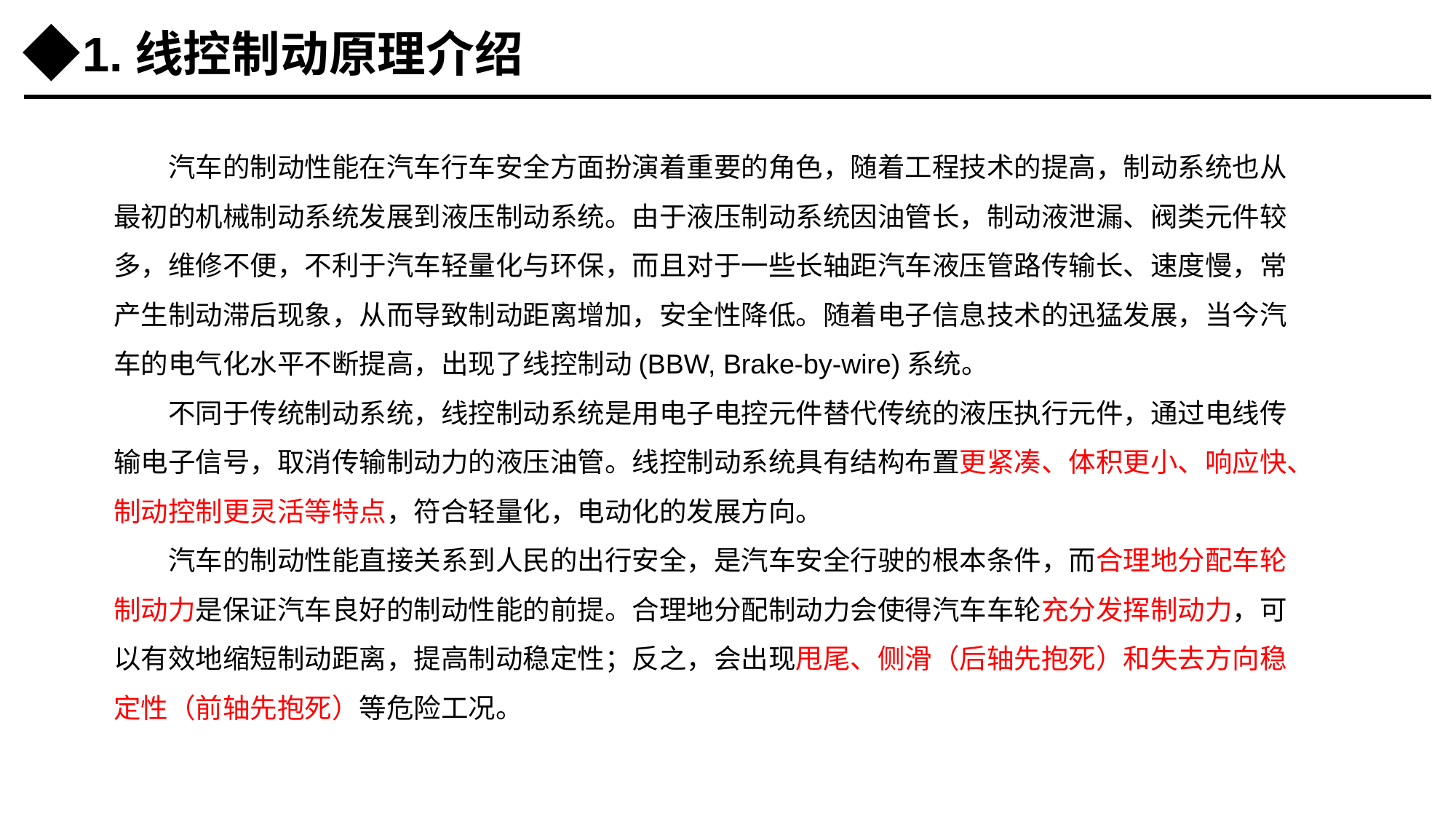

1.线控制动原理介绍

汽车的制动性能在汽车行车安全方面扮演着重要的角色，随着工程技术的提高，制动系统也从最初的机械制动系统发展到液压制动系统。由于液压制动系统因油管长，制动液泄漏、阀类元件较多，维修不便，不利于汽车轻量化与环保，而且对于一些长轴距汽车液压管路传输长、速度慢，常产生制动滞后现象，从而导致制动距离增加，安全性降低。随着电子信息技术的迅猛发展，当今汽车的电气化水平不断提高，出现了线控制动(BBW, Brake-by-wire)系统。
不同于传统制动系统，线控制动系统是用电子电控元件替代传统的液压执行元件，通过电线传输电子信号，取消传输制动力的液压油管。线控制动系统具有结构布置更紧凑、体积更小、响应快、制动控制更灵活等特点，符合轻量化，电动化的发展方向。
汽车的制动性能直接关系到人民的出行安全，是汽车安全行驶的根本条件，而合理地分配车轮制动力是保证汽车良好的制动性能的前提。合理地分配制动力会使得汽车车轮充分发挥制动力，可以有效地缩短制动距离，提高制动稳定性；反之，会出现甩尾、侧滑（后轴先抱死）和失去方向稳定性（前轴先抱死）等危险工况。